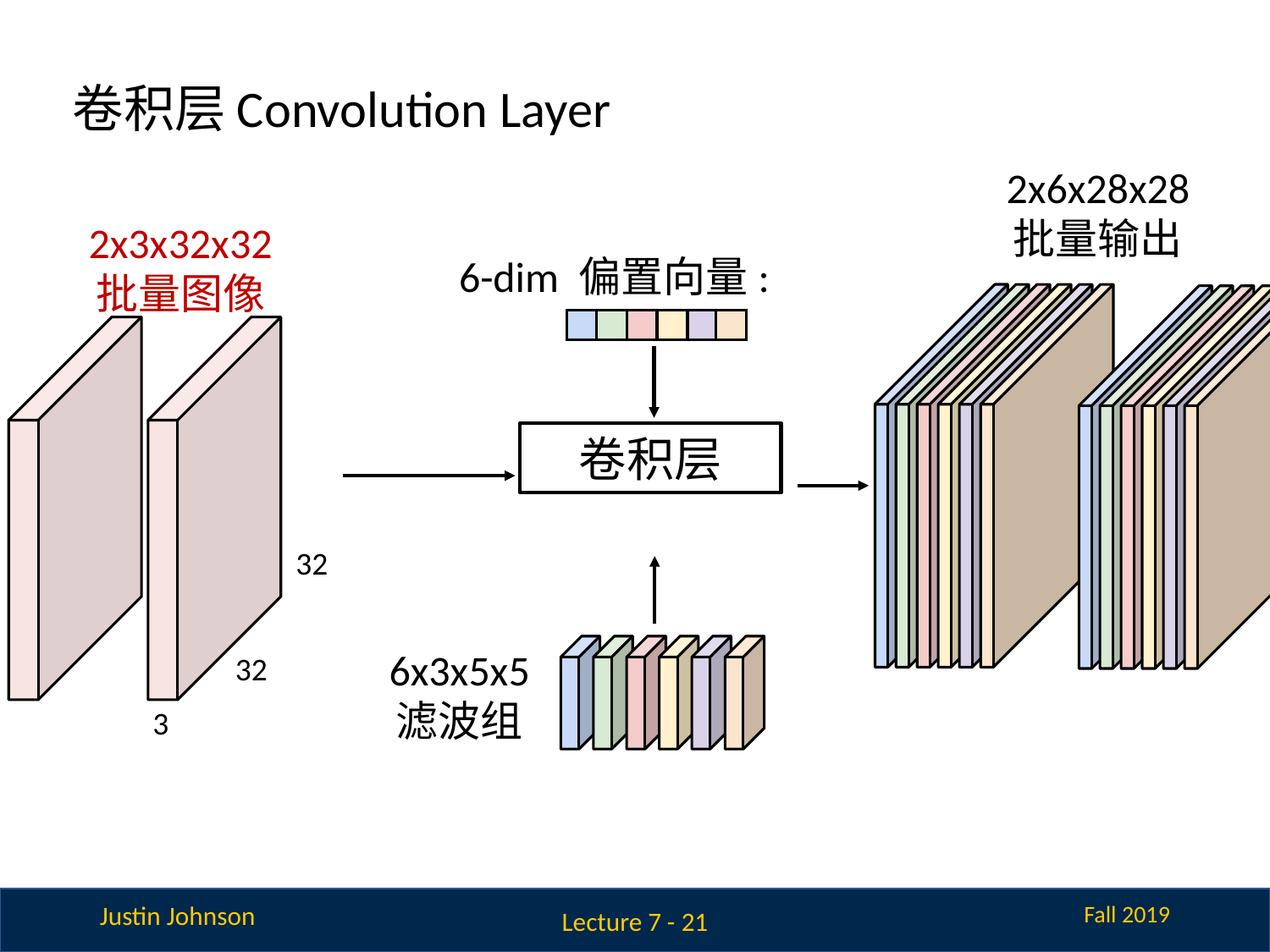

# 卷积层Convolution Layer
2x6x28x28
批量输出
2x3x32x32
批量图像
6-dim 偏置向量:

卷积层
32
32

6x3x5x5 滤波组
3
Lecture 7 - 21